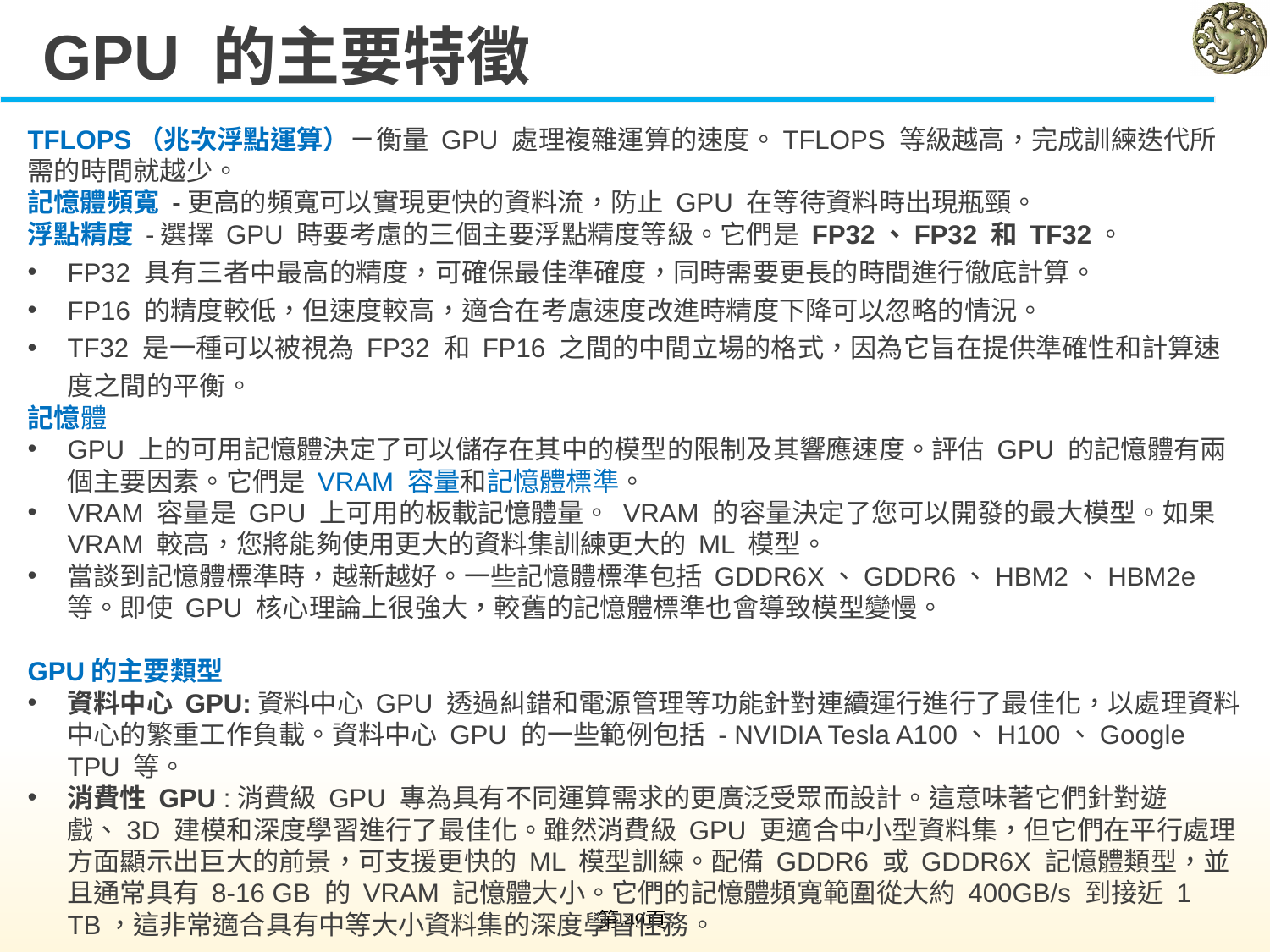

# GPU 的主要特徵
TFLOPS（兆次浮點運算）－衡量 GPU 處理複雜運算的速度。TFLOPS 等級越高，完成訓練迭代所需的時間就越少。
記憶體頻寬 -更高的頻寬可以實現更快的資料流，防止 GPU 在等待資料時出現瓶頸。
浮點精度 -選擇 GPU 時要考慮的三個主要浮點精度等級。它們是 FP32、FP32 和 TF32。
FP32 具有三者中最高的精度，可確保最佳準確度，同時需要更長的時間進行徹底計算。
FP16 的精度較低，但速度較高，適合在考慮速度改進時精度下降可以忽略的情況。
TF32 是一種可以被視為 FP32 和 FP16 之間的中間立場的格式，因為它旨在提供準確性和計算速度之間的平衡。
記憶體
GPU 上的可用記憶體決定了可以儲存在其中的模型的限制及其響應速度。評估 GPU 的記憶體有兩個主要因素。它們是 VRAM 容量和記憶體標準。
VRAM 容量是 GPU 上可用的板載記憶體量。 VRAM 的容量決定了您可以開發的最大模型。如果 VRAM 較高，您將能夠使用更大的資料集訓練更大的 ML 模型。
當談到記憶體標準時，越新越好。一些記憶體標準包括 GDDR6X、GDDR6、HBM2、HBM2e 等。即使 GPU 核心理論上很強大，較舊的記憶體標準也會導致模型變慢。

GPU的主要類型
資料中心 GPU:資料中心 GPU 透過糾錯和電源管理等功能針對連續運行進行了最佳化，以處理資料中心的繁重工作負載。資料中心 GPU 的一些範例包括 - NVIDIA Tesla A100、H100、Google TPU 等。
消費性 GPU :消費級 GPU 專為具有不同運算需求的更廣泛受眾而設計。這意味著它們針對遊戲、3D 建模和深度學習進行了最佳化。雖然消費級 GPU 更適合中小型資料集，但它們在平行處理方面顯示出巨大的前景，可支援更快的 ML 模型訓練。配備 GDDR6 或 GDDR6X 記憶體類型，並且通常具有 8-16 GB 的 VRAM 記憶體大小。它們的記憶體頻寬範圍從大約 400GB/s 到接近 1 TB，這非常適合具有中等大小資料集的深度學習任務。